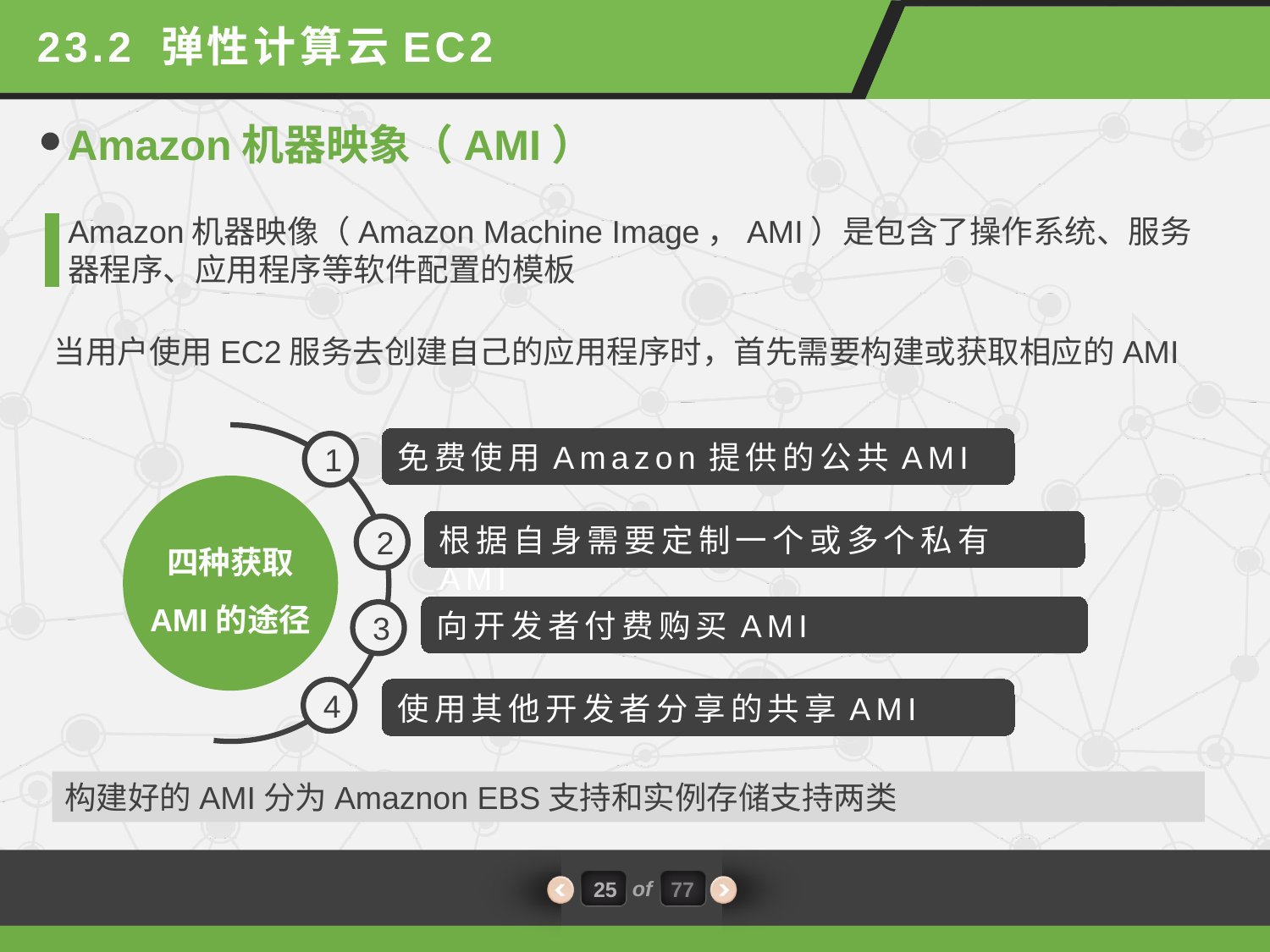

23.2 弹性计算云EC2
Amazon机器映象（AMI）

Amazon机器映像（Amazon Machine Image，AMI）是包含了操作系统、服务器程序、应用程序等软件配置的模板

当用户使用EC2服务去创建自己的应用程序时，首先需要构建或获取相应的AMI

免费使用Amazon提供的公共AMI
1

根据自身需要定制一个或多个私有AMI
2
四种获取
AMI的途径
向开发者付费购买AMI
3
4
使用其他开发者分享的共享AMI
构建好的AMI分为Amaznon EBS支持和实例存储支持两类
25